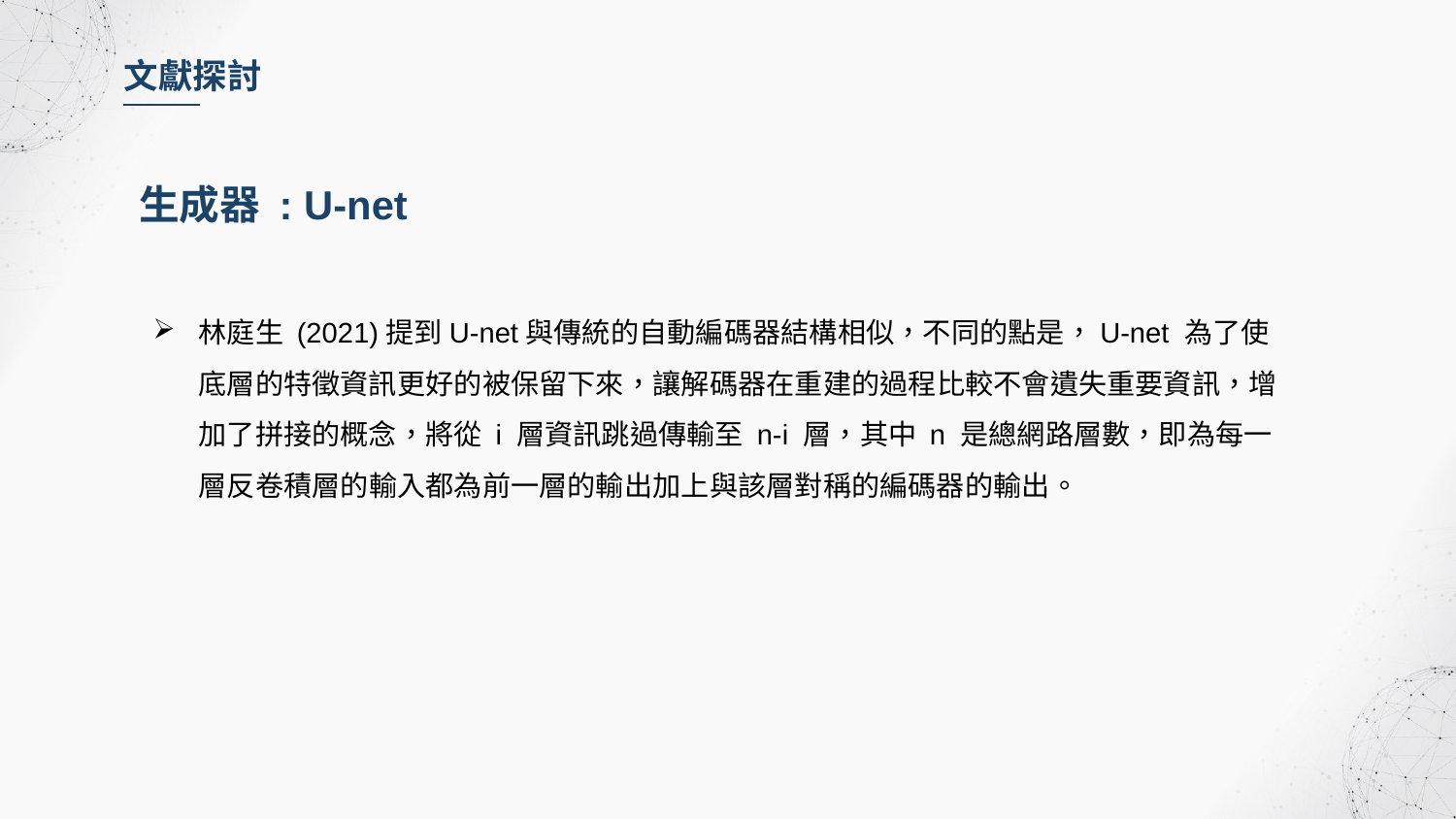

文獻探討
生成器 : U-net
林庭生 (2021)提到U-net與傳統的自動編碼器結構相似，不同的點是，U-net 為了使底層的特徵資訊更好的被保留下來，讓解碼器在重建的過程比較不會遺失重要資訊，增加了拼接的概念，將從 i 層資訊跳過傳輸至 n-i 層，其中 n 是總網路層數，即為每一層反卷積層的輸入都為前一層的輸出加上與該層對稱的編碼器的輸出。